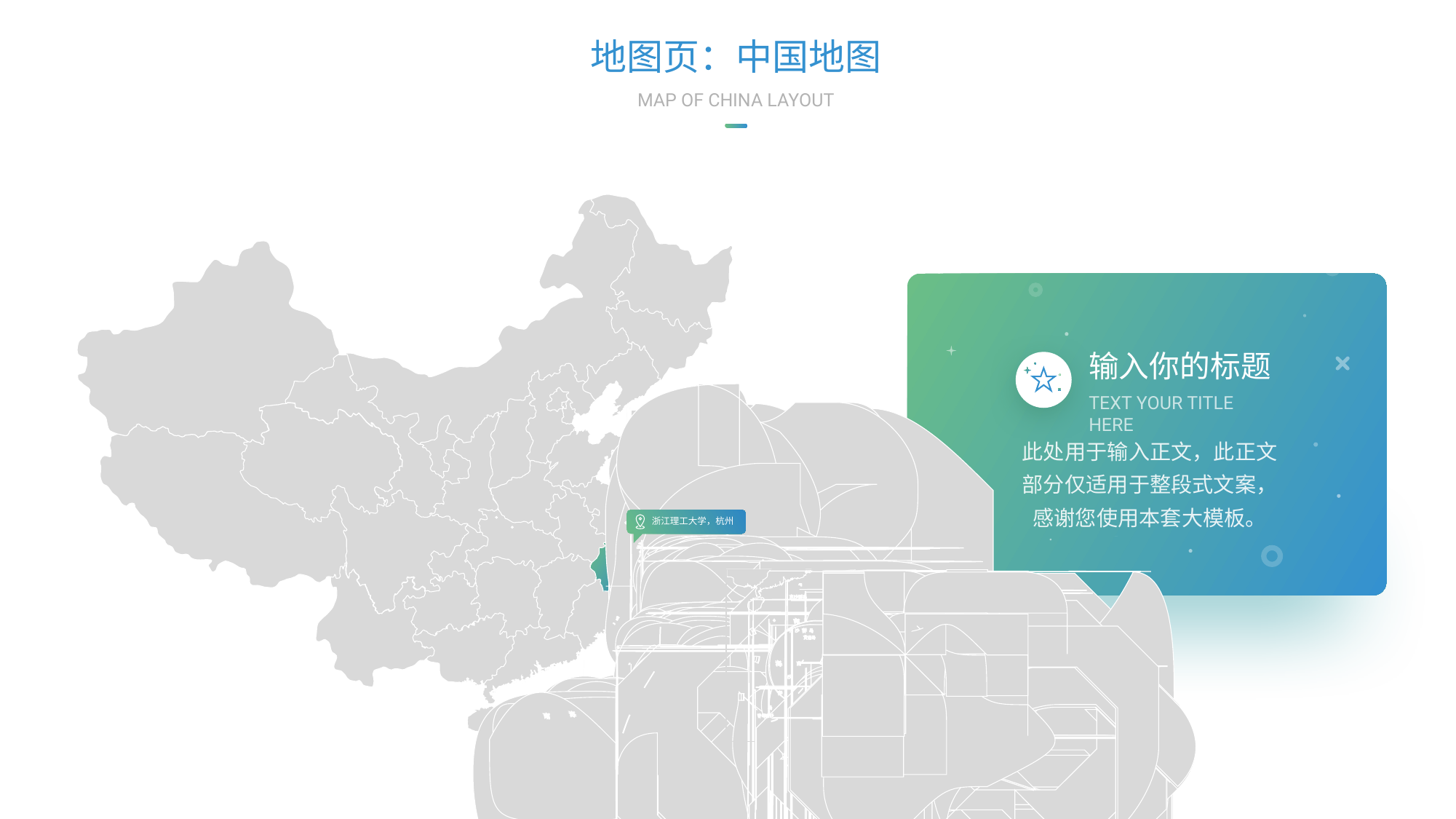

地图页：中国地图
MAP OF CHINA LAYOUT

输入你的标题
TEXT YOUR TITLE HERE

此处用于输入正文，此正文部分仅适用于整段式文案，感谢您使用本套大模板。
浙江理工大学，杭州